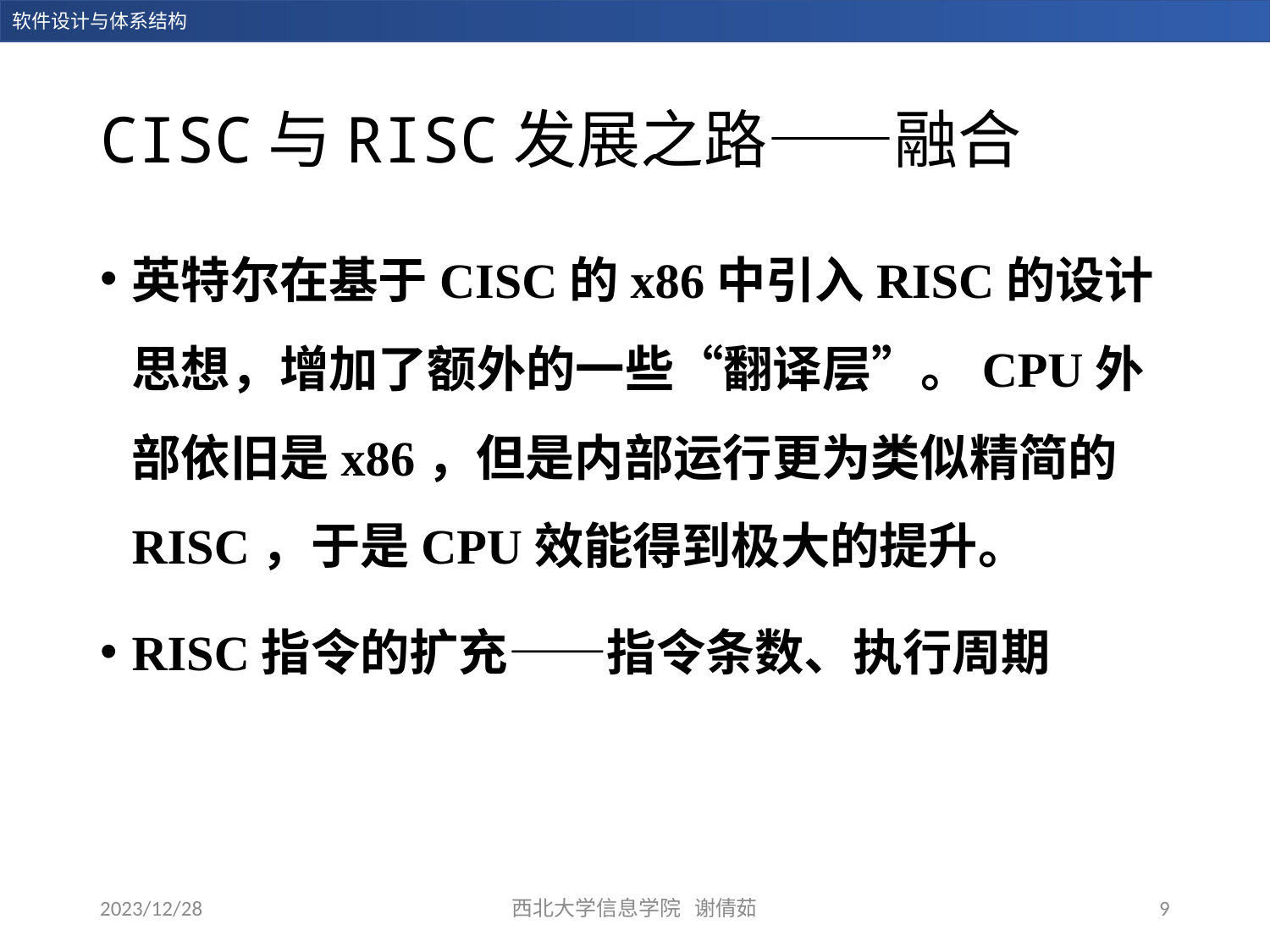

# CISC与RISC发展之路——融合
英特尔在基于CISC的x86中引入RISC的设计思想，增加了额外的一些“翻译层”。CPU外部依旧是x86，但是内部运行更为类似精简的RISC，于是CPU效能得到极大的提升。
RISC指令的扩充——指令条数、执行周期

西北大学信息学院  谢倩茹
9
2023/12/28